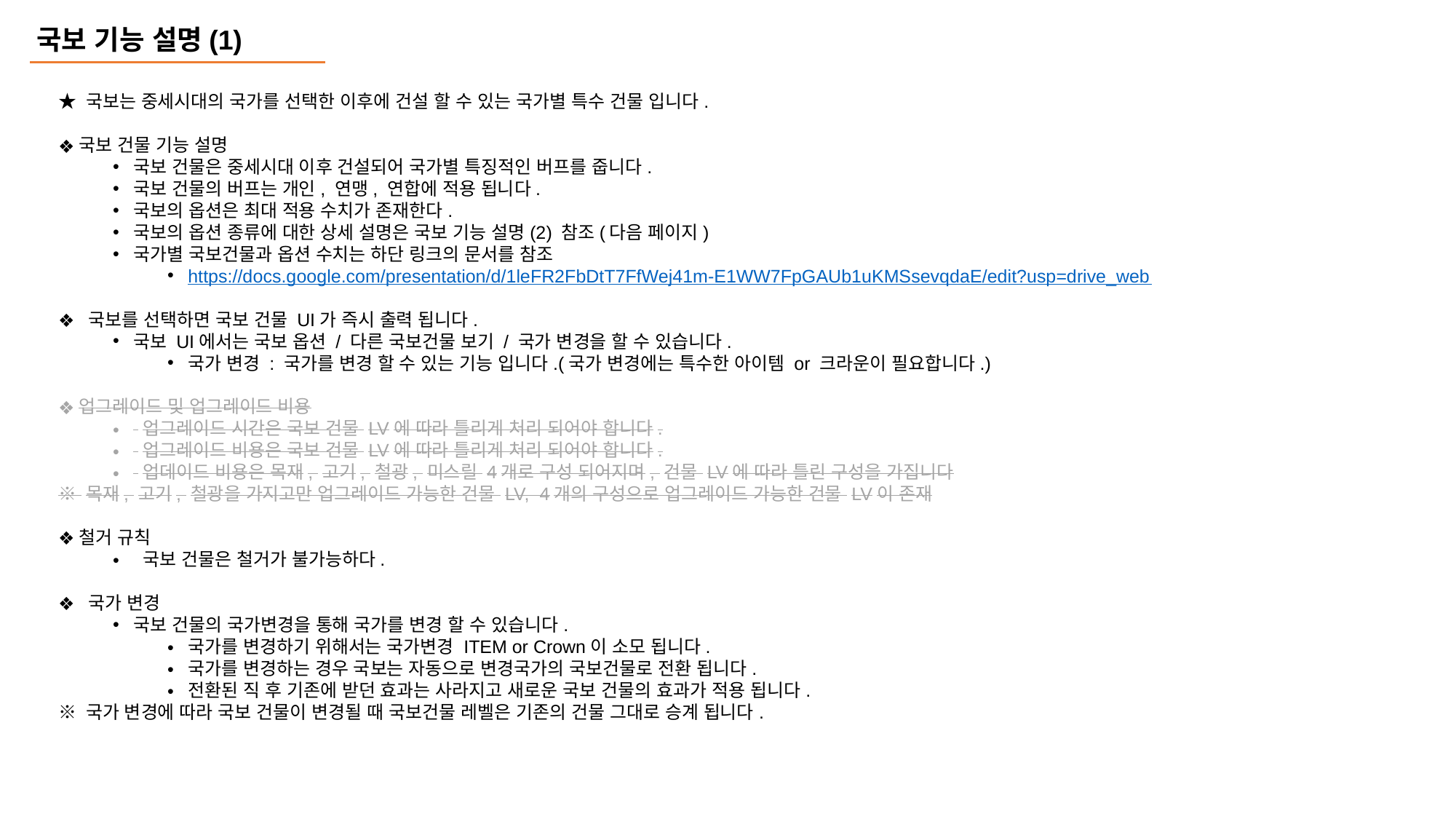

국보 기능 설명(1)
★ 국보는 중세시대의 국가를 선택한 이후에 건설 할 수 있는 국가별 특수 건물 입니다.

국보 건물 기능 설명
국보 건물은 중세시대 이후 건설되어 국가별 특징적인 버프를 줍니다.
국보 건물의 버프는 개인, 연맹, 연합에 적용 됩니다.
국보의 옵션은 최대 적용 수치가 존재한다.
국보의 옵션 종류에 대한 상세 설명은 국보 기능 설명(2) 참조(다음 페이지)
국가별 국보건물과 옵션 수치는 하단 링크의 문서를 참조
https://docs.google.com/presentation/d/1leFR2FbDtT7FfWej41m-E1WW7FpGAUb1uKMSsevqdaE/edit?usp=drive_web

 국보를 선택하면 국보 건물 UI가 즉시 출력 됩니다.
국보 UI에서는 국보 옵션 / 다른 국보건물 보기 / 국가 변경을 할 수 있습니다.
국가 변경 : 국가를 변경 할 수 있는 기능 입니다.(국가 변경에는 특수한 아이템 or 크라운이 필요합니다.)

업그레이드 및 업그레이드 비용
 업그레이드 시간은 국보 건물 LV에 따라 틀리게 처리 되어야 합니다.
 업그레이드 비용은 국보 건물 LV에 따라 틀리게 처리 되어야 합니다.
 업데이드 비용은 목재, 고기, 철광, 미스릴 4개로 구성 되어지며, 건물 LV에 따라 틀린 구성을 가집니다
※ 목재, 고기, 철광을 가지고만 업그레이드 가능한 건물 LV,  4개의 구성으로 업그레이드 가능한 건물 LV이 존재

철거 규칙
 국보 건물은 철거가 불가능하다.

 국가 변경
국보 건물의 국가변경을 통해 국가를 변경 할 수 있습니다.
국가를 변경하기 위해서는 국가변경 ITEM or Crown이 소모 됩니다.
국가를 변경하는 경우 국보는 자동으로 변경국가의 국보건물로 전환 됩니다.
전환된 직 후 기존에 받던 효과는 사라지고 새로운 국보 건물의 효과가 적용 됩니다.
※ 국가 변경에 따라 국보 건물이 변경될 때 국보건물 레벨은 기존의 건물 그대로 승계 됩니다.